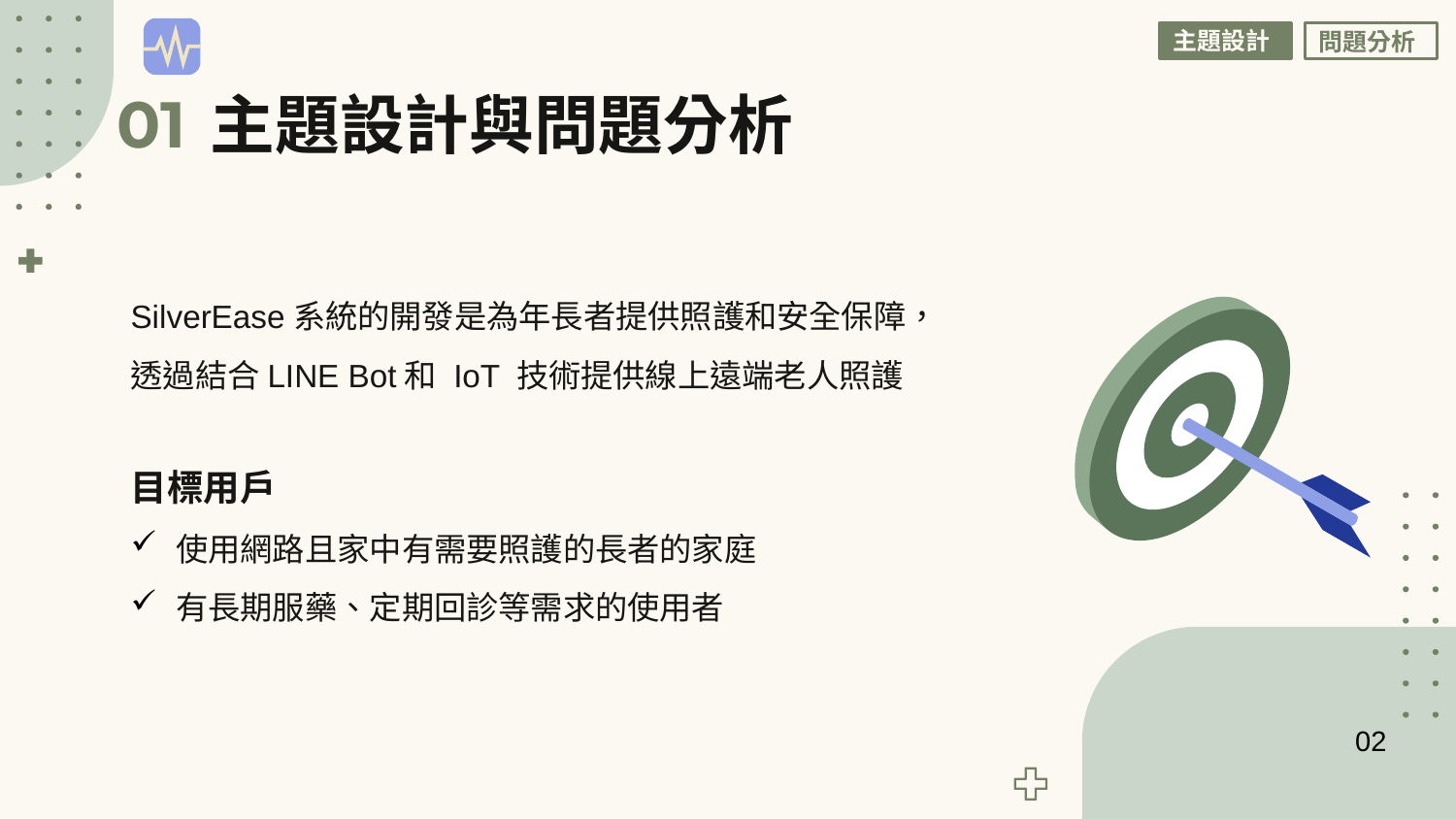

主題設計
問題分析
# 主題設計與問題分析
01
SilverEase系統的開發是為年長者提供照護和安全保障，
透過結合LINE Bot和 IoT 技術提供線上遠端老人照護

目標用戶
使用網路且家中有需要照護的長者的家庭
有長期服藥、定期回診等需求的使用者
02